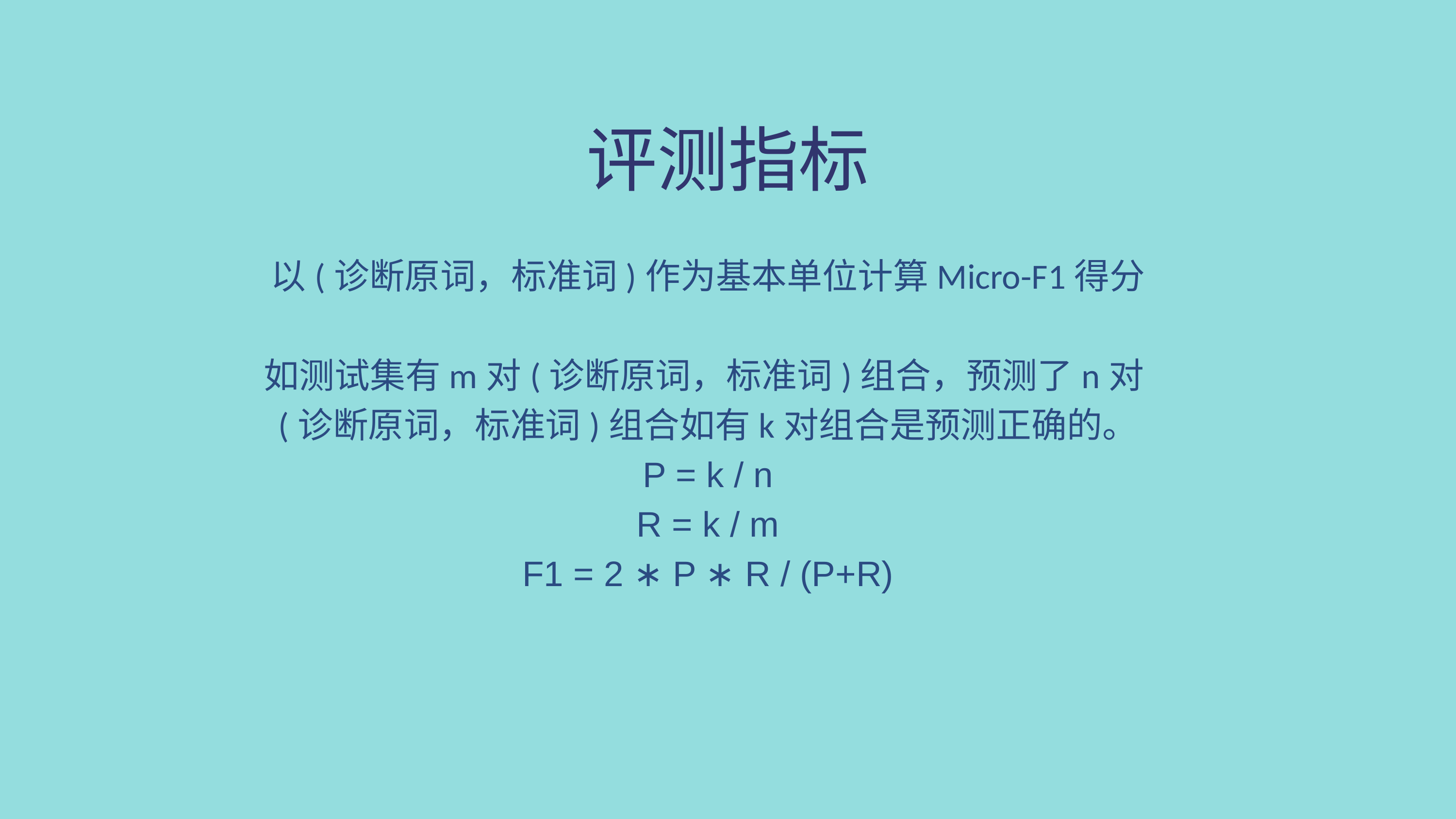

评测指标
以(诊断原词，标准词)作为基本单位计算Micro-F1得分

如测试集有m对(诊断原词，标准词)组合，预测了n对(诊断原词，标准词)组合如有k对组合是预测正确的。
P = k / n
R = k / m
F1 = 2 ∗ P ∗ R / (P+R)